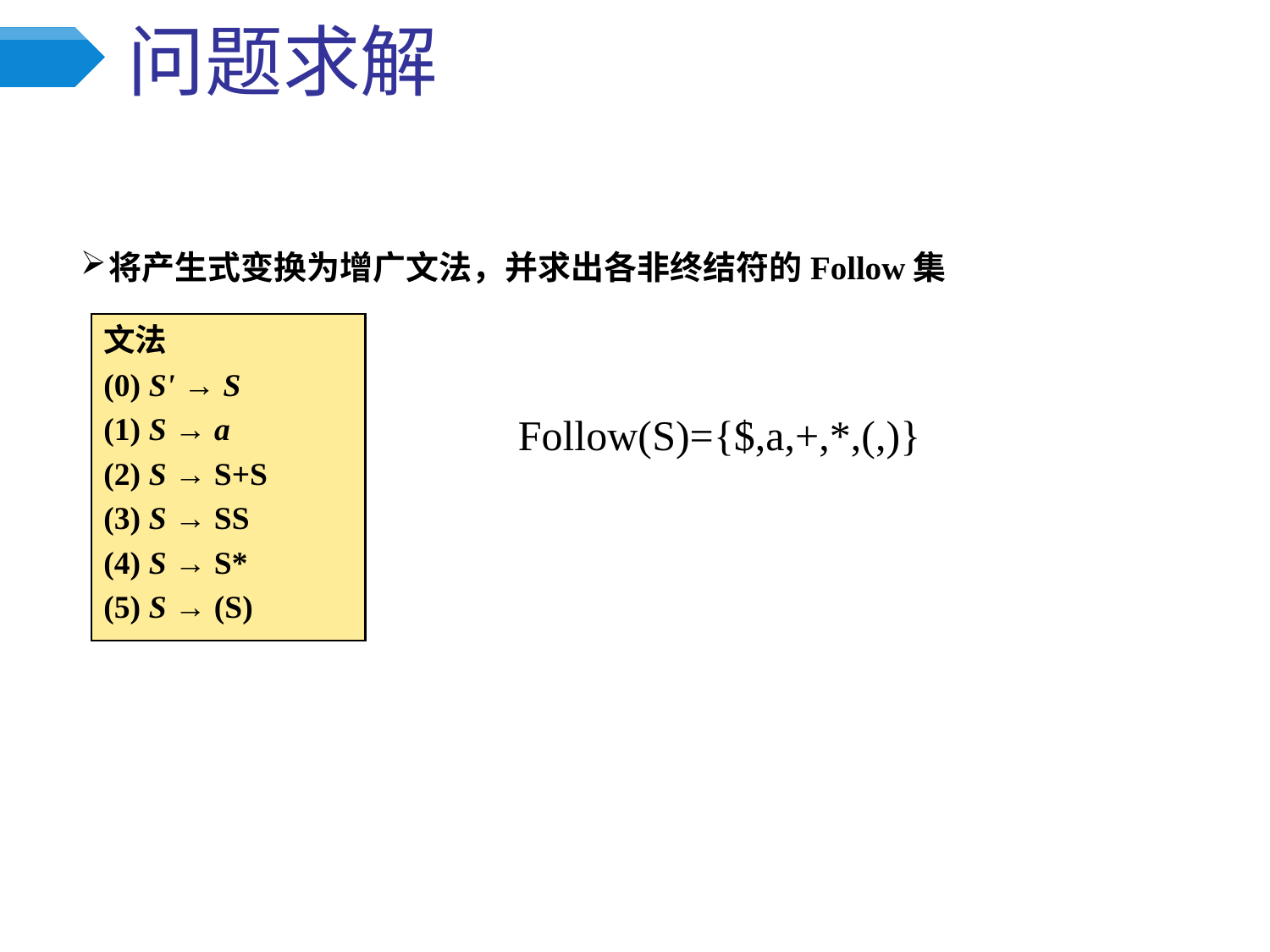

# 问题求解
将产生式变换为增广文法，并求出各非终结符的Follow集
文法
(0) S' → S
(1) S → a
(2) S → S+S
(3) S → SS
(4) S → S*
(5) S → (S)

Follow(S)={$,a,+,*,(,)}